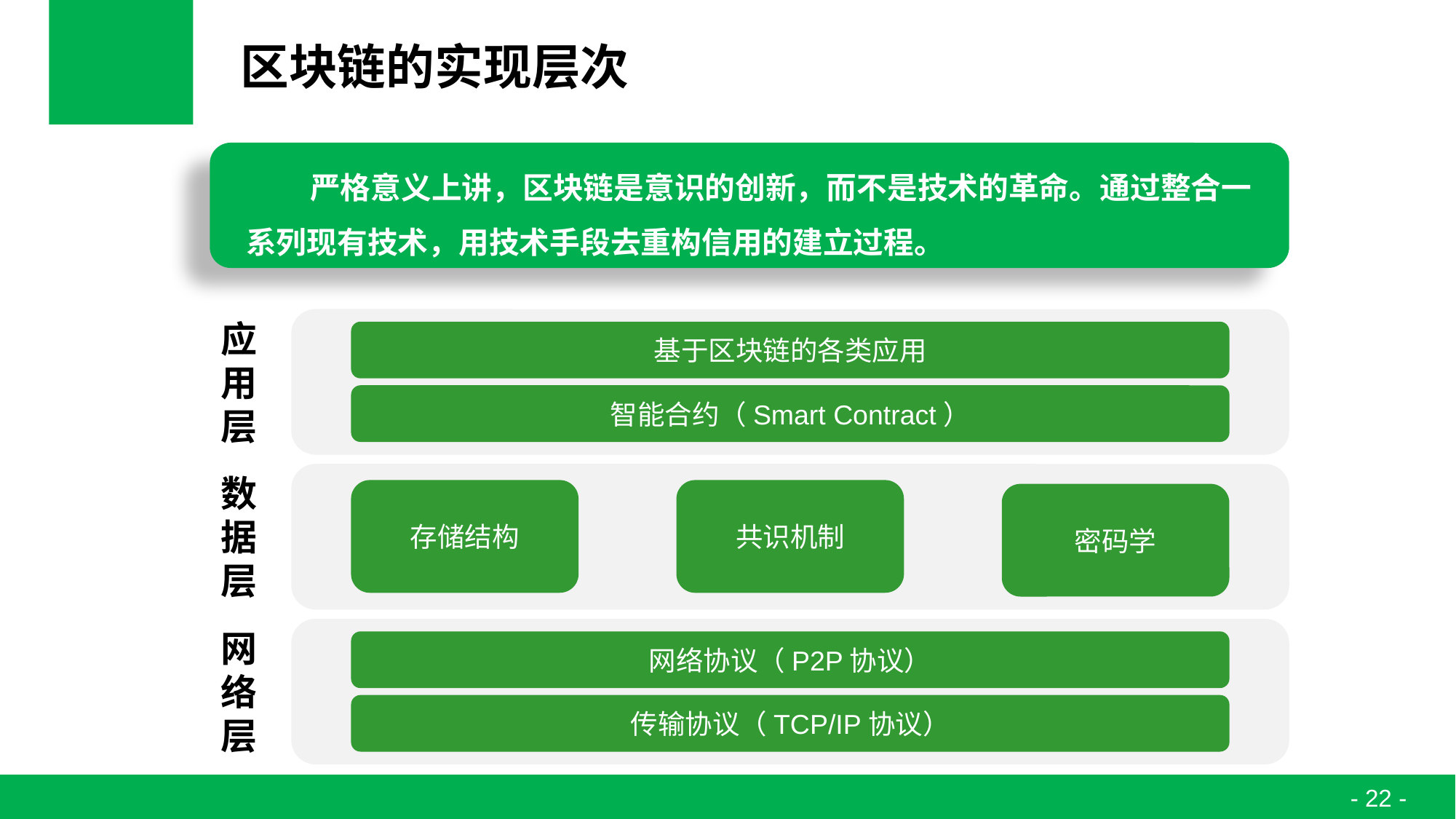

# 区块链的实现层次
严格意义上讲，区块链是意识的创新，而不是技术的革命。通过整合一系列现有技术，用技术手段去重构信用的建立过程。

应用层
基于区块链的各类应用
智能合约（Smart Contract）

数据层
存储结构
共识机制
密码学

网络层
网络协议（P2P协议）
传输协议（TCP/IP协议）